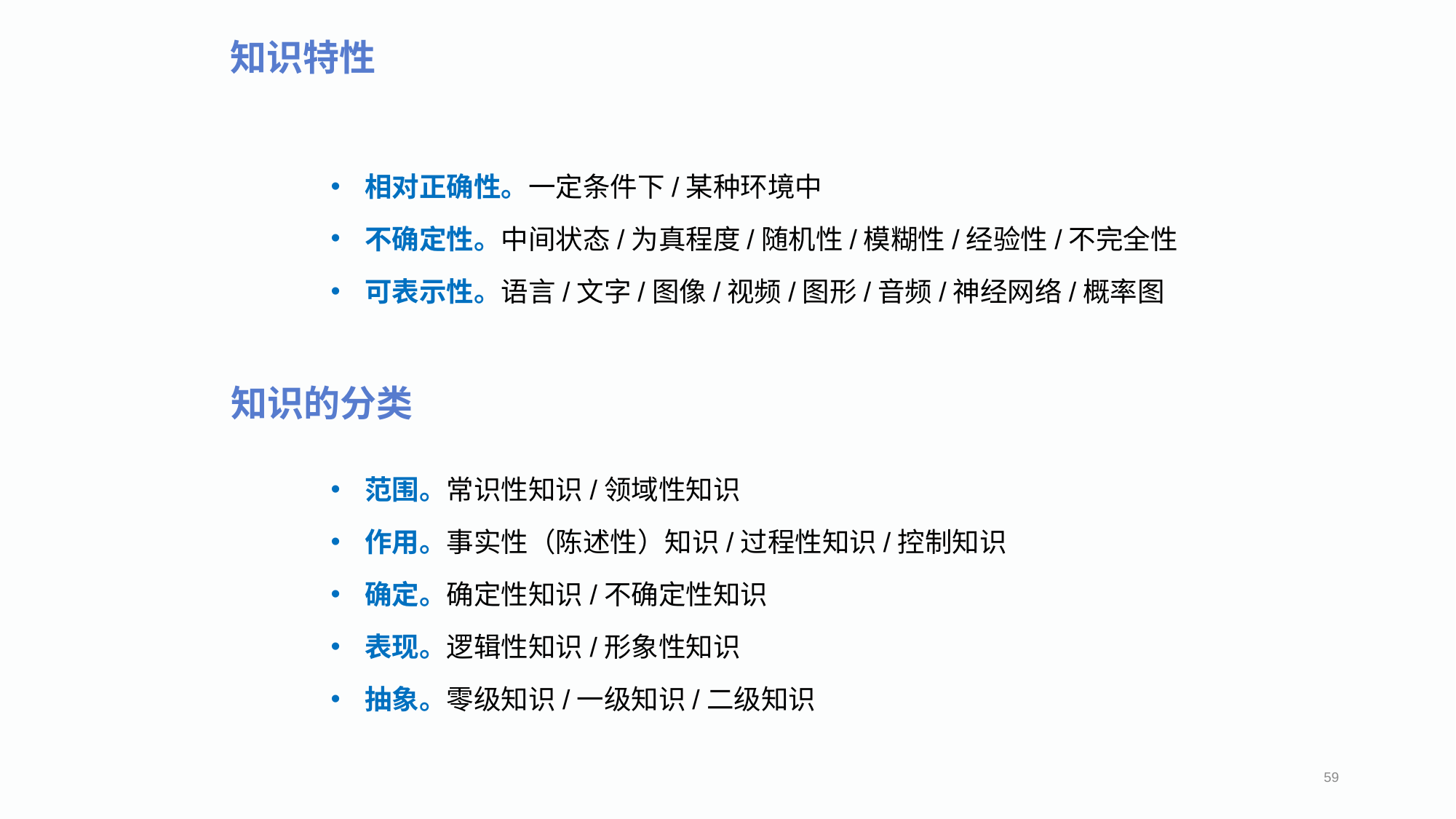

知识特性
相对正确性。一定条件下/某种环境中
不确定性。中间状态/为真程度/随机性/模糊性/经验性/不完全性
可表示性。语言/文字/图像/视频/图形/音频/神经网络/概率图
知识的分类
范围。常识性知识/领域性知识
作用。事实性（陈述性）知识/过程性知识/控制知识
确定。确定性知识/不确定性知识
表现。逻辑性知识/形象性知识
抽象。零级知识/一级知识/二级知识
59